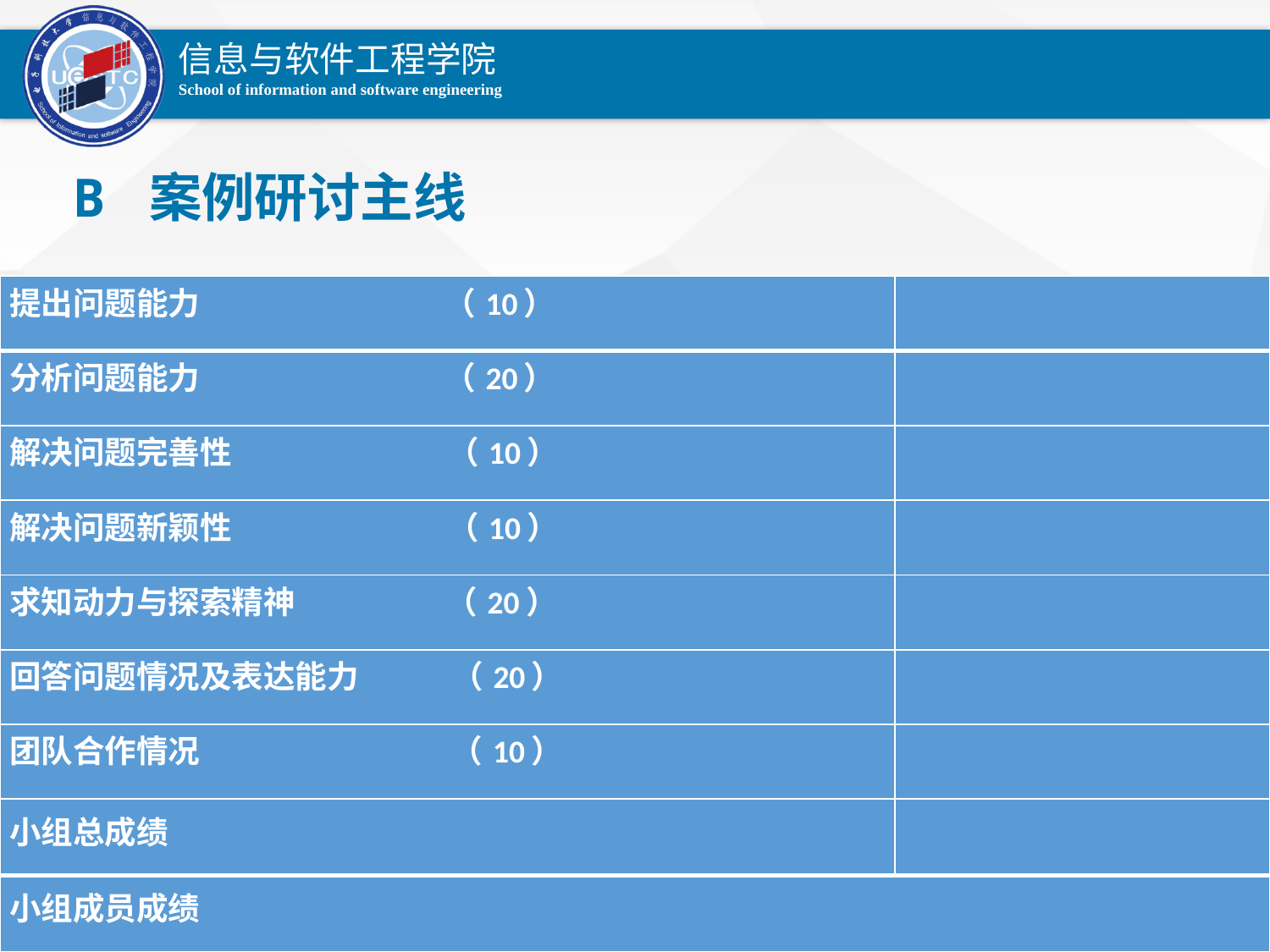

B 案例研讨主线
| 提出问题能力 （10） |  |
| --- | --- |
| 分析问题能力 （20） |  |
| 解决问题完善性 （10） |  |
| 解决问题新颖性 （10） |  |
| 求知动力与探索精神 （20） |  |
| 回答问题情况及表达能力 （20） |  |
| 团队合作情况 （10） |  |
| 小组总成绩 |  |
| 小组成员成绩 |  |